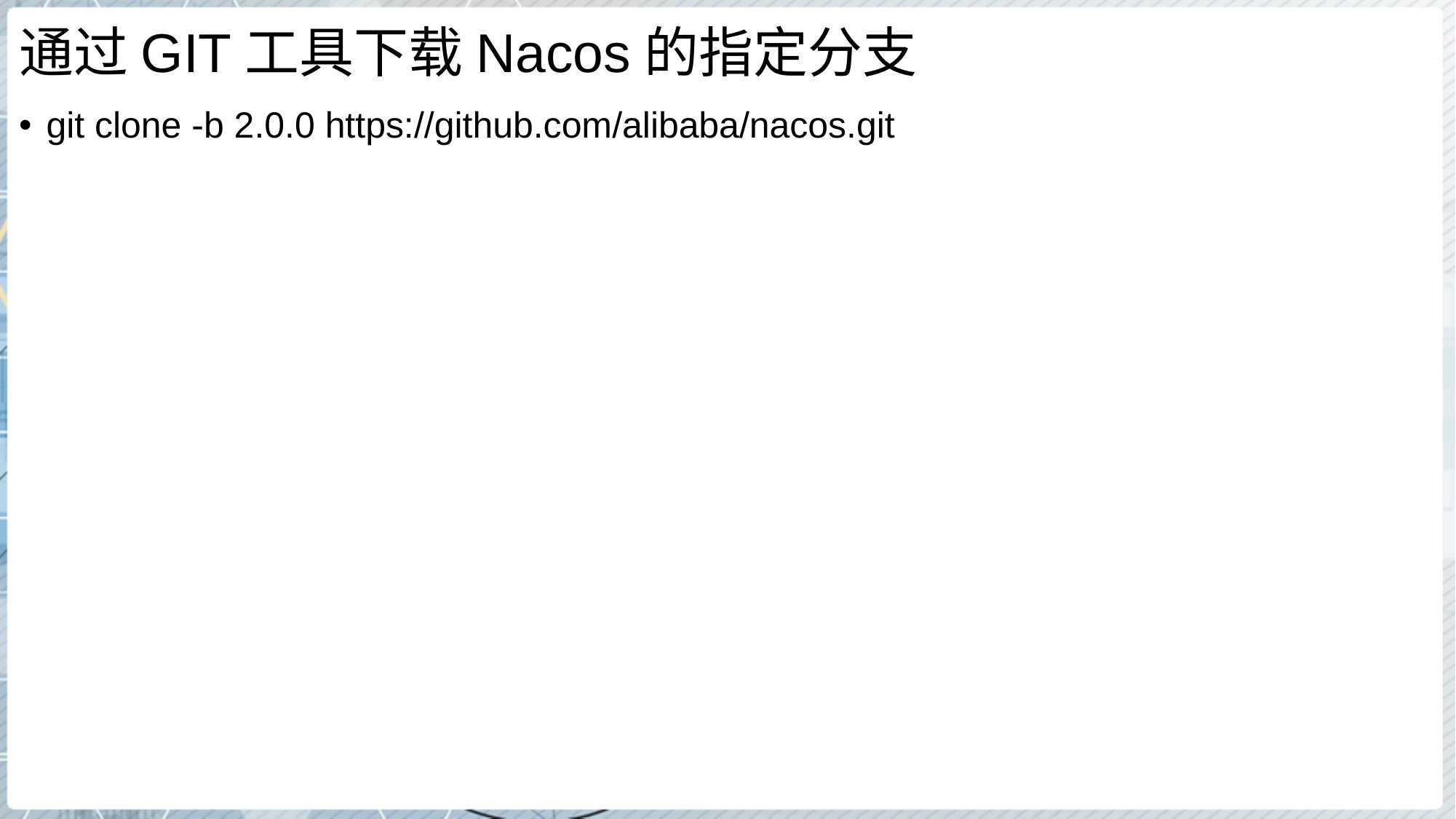

# 通过GIT工具下载Nacos的指定分支
git clone -b 2.0.0 https://github.com/alibaba/nacos.git